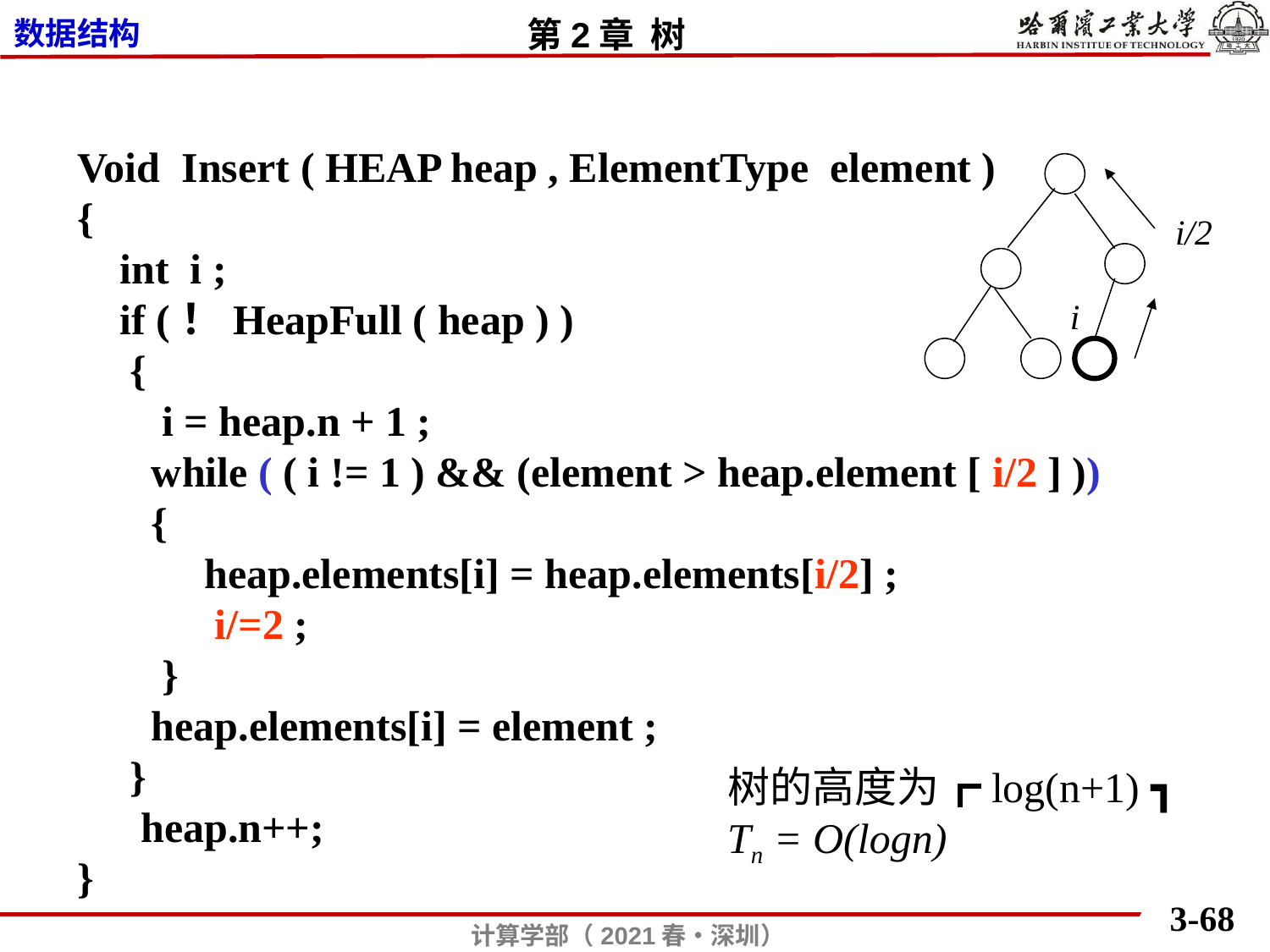

Void  Insert ( HEAP heap , ElementType  element )
{
    int  i ;
    if (！HeapFull ( heap ) )
     {
        i = heap.n + 1 ;
       while ( ( i != 1 ) && (element > heap.element [ i/2 ] ))
       {
            heap.elements[i] = heap.elements[i/2] ;
             i/=2 ;
        }
       heap.elements[i] = element ;
     }
      heap.n++;
}

i/2

i

树的高度为┏log(n+1) ┓
Tn = O(logn)